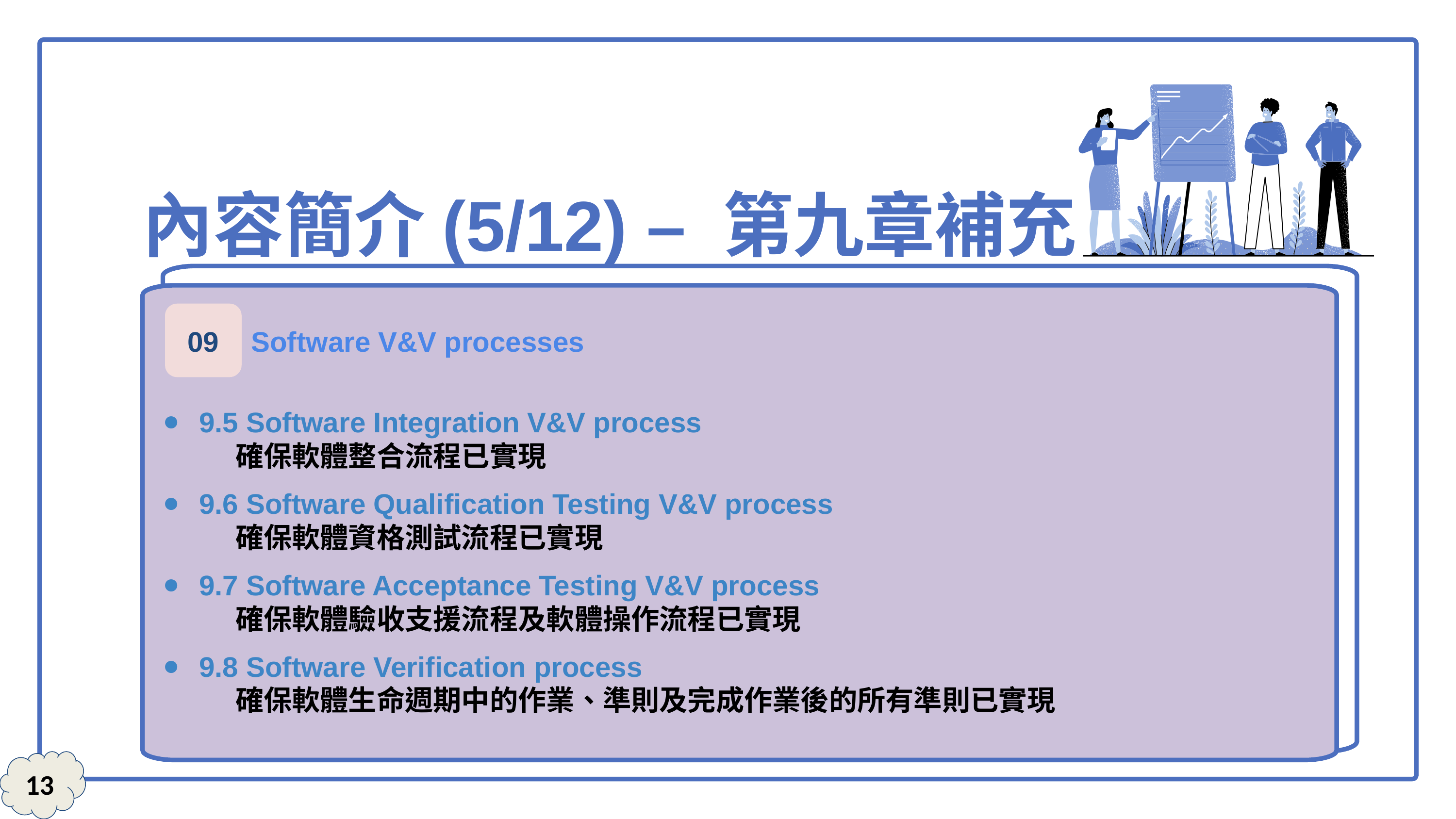

內容簡介(5/12) – 第九章補充

9.5 Software Integration V&V process
	確保軟體整合流程已實現
9.6 Software Qualification Testing V&V process
	確保軟體資格測試流程已實現
9.7 Software Acceptance Testing V&V process
	確保軟體驗收支援流程及軟體操作流程已實現
9.8 Software Verification process
	確保軟體生命週期中的作業、準則及完成作業後的所有準則已實現

09
Software V&V processes
13